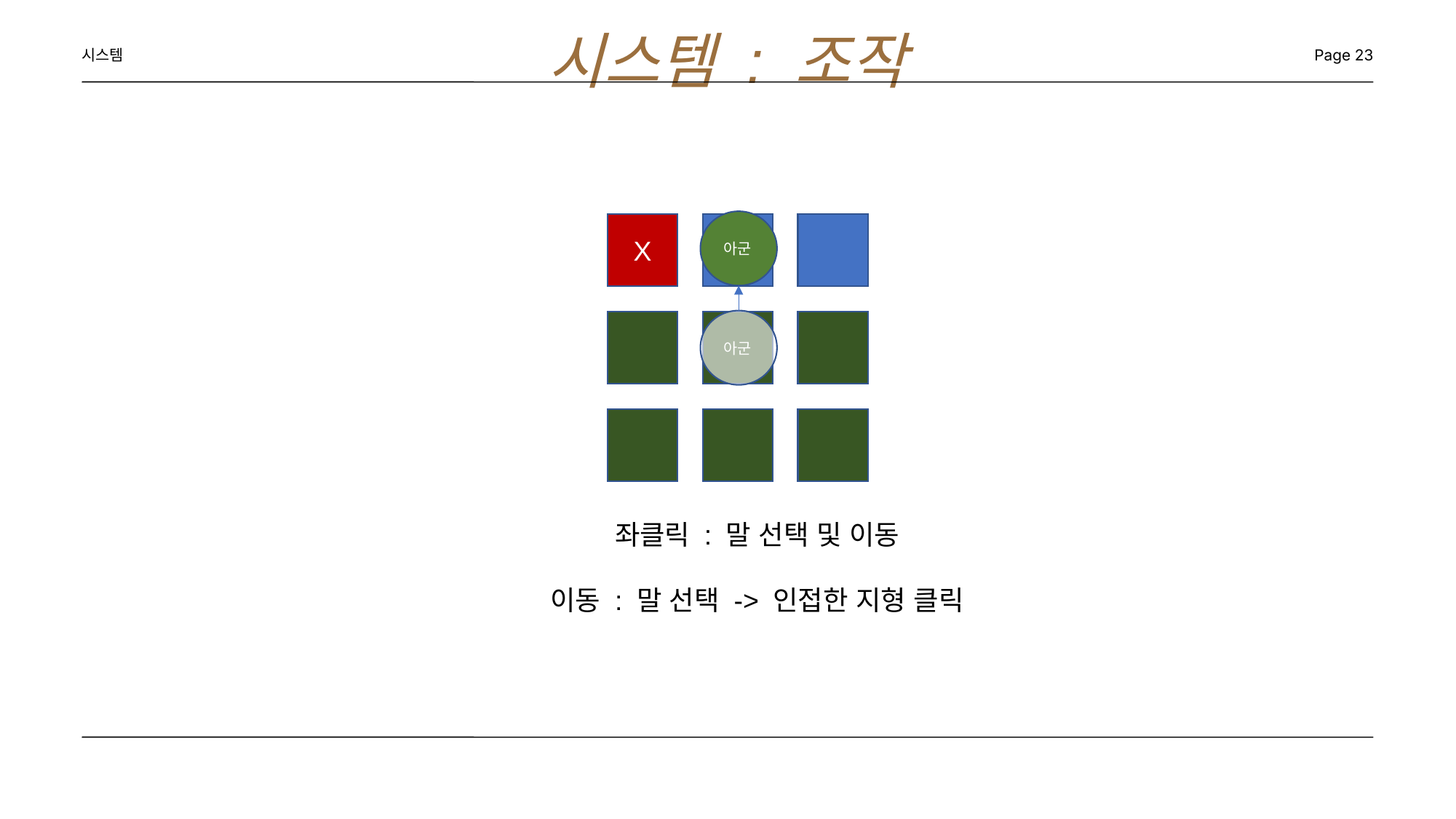

시스템 : 조작
시스템
Page 23

아군
X

아군

좌클릭 : 말 선택 및 이동

이동 : 말 선택 -> 인접한 지형 클릭